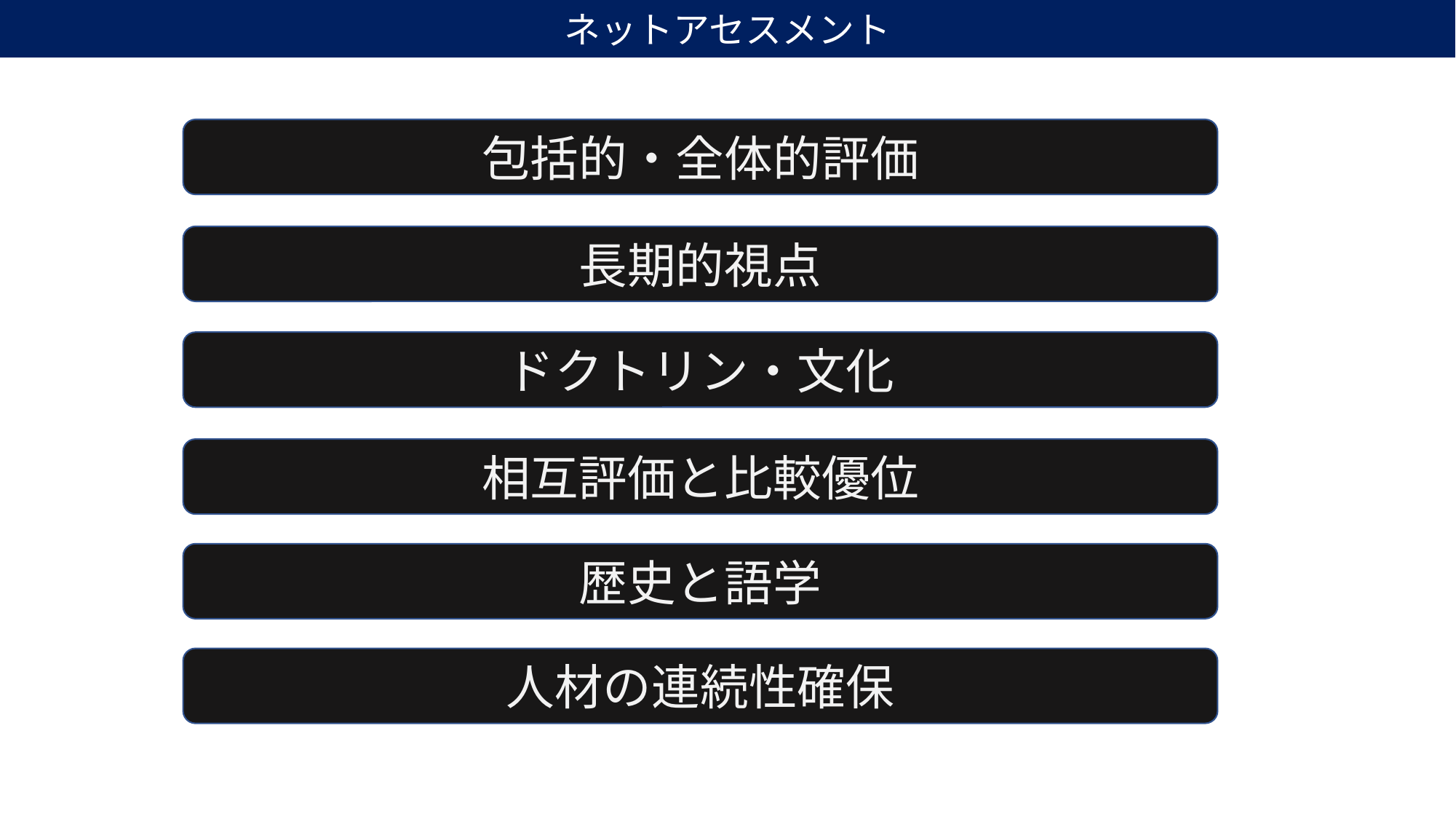

ネットアセスメント
包括的・全体的評価
長期的視点
ドクトリン・文化
相互評価と比較優位
歴史と語学
人材の連続性確保